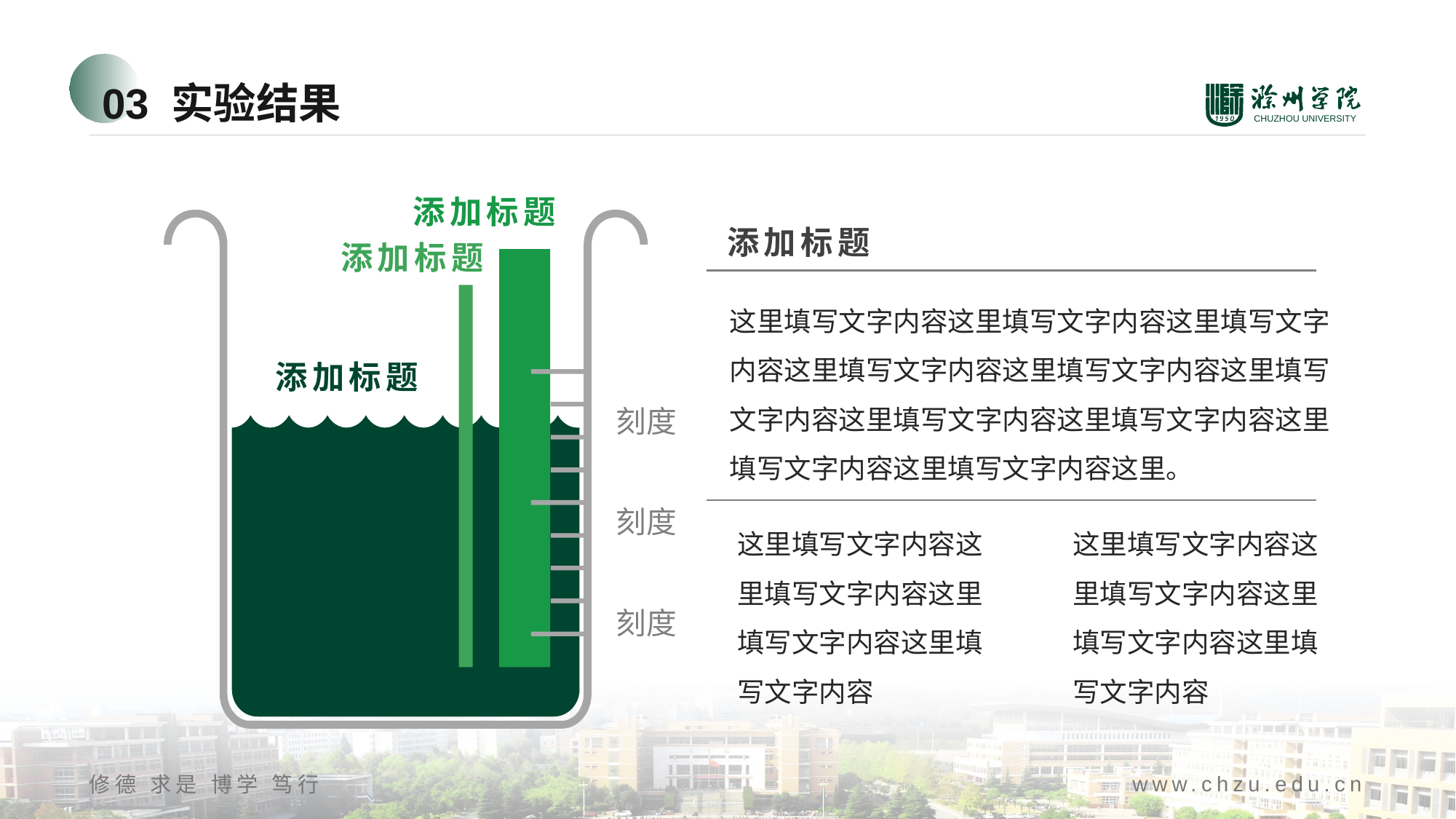

03 实验结果
添加标题

添加标题
添加标题

这里填写文字内容这里填写文字内容这里填写文字内容这里填写文字内容这里填写文字内容这里填写文字内容这里填写文字内容这里填写文字内容这里填写文字内容这里填写文字内容这里。

添加标题

刻度

刻度

这里填写文字内容这里填写文字内容这里填写文字内容这里填写文字内容
这里填写文字内容这里填写文字内容这里填写文字内容这里填写文字内容

刻度